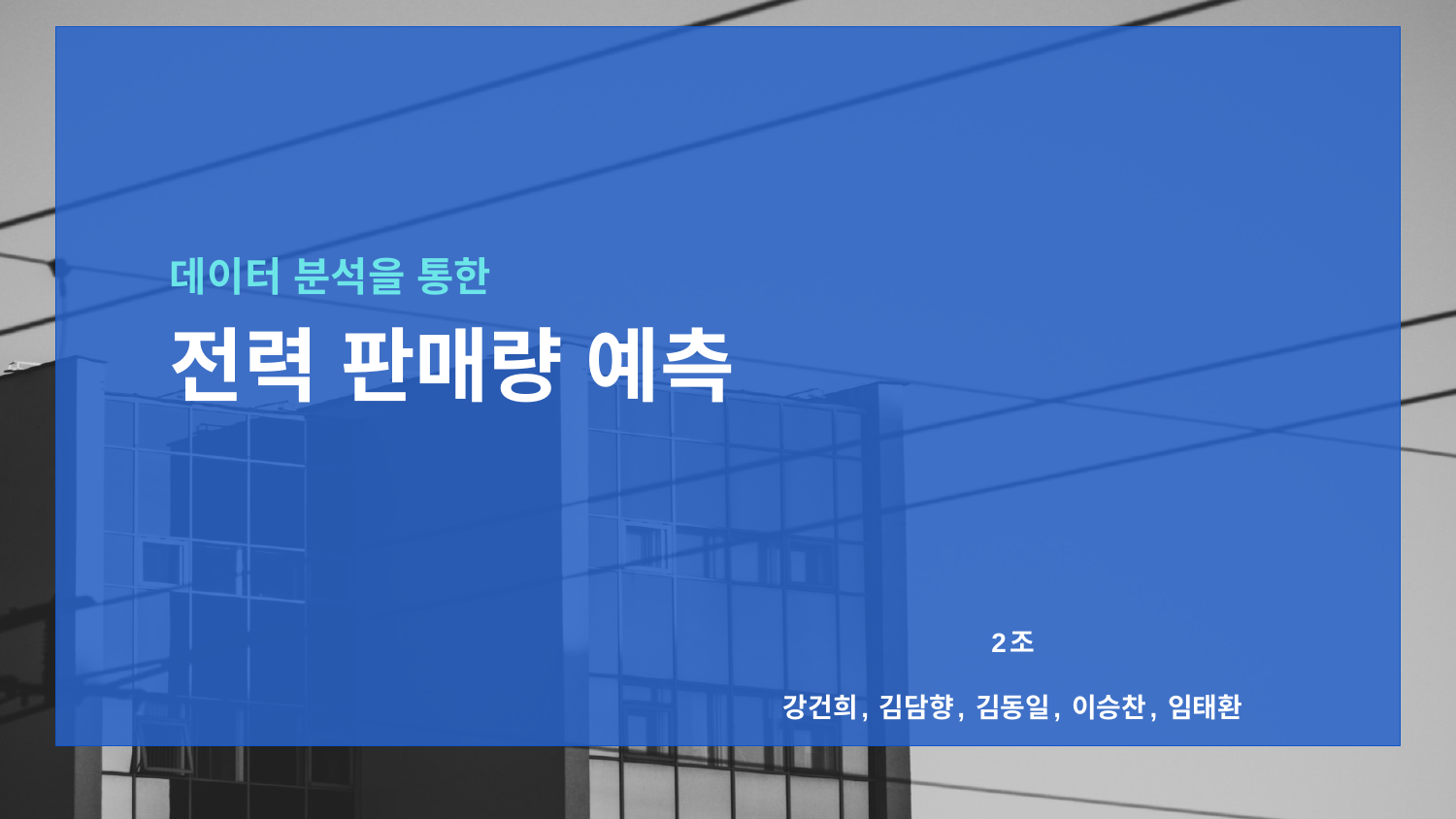

데이터 분석을 통한
전력 판매량 예측
2조

강건희, 김담향, 김동일, 이승찬, 임태환